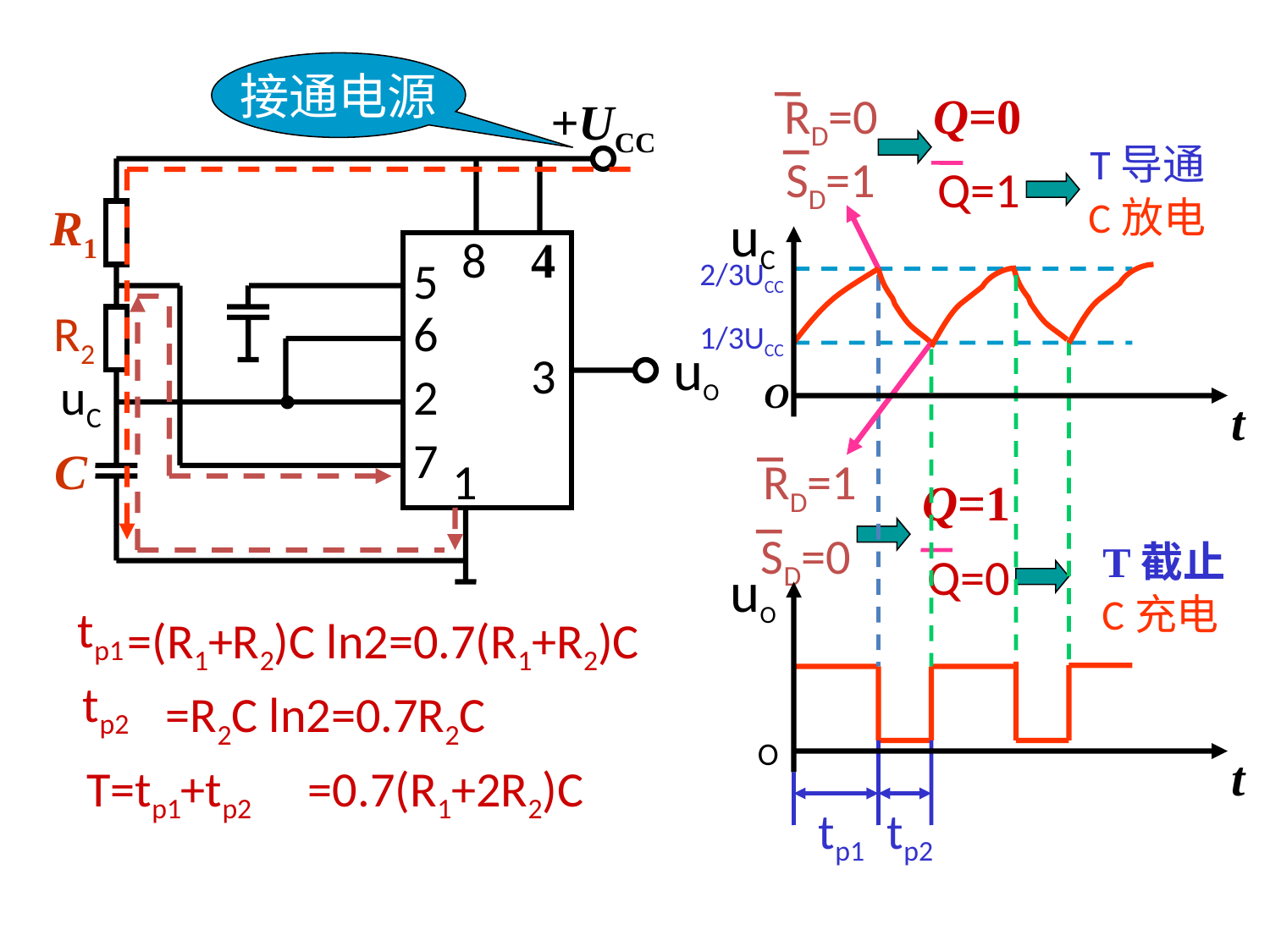

接通电源
RD=0
SD=1

Q=0

+UCC

R1

R2

C

.
uC

8
4

5

6

uO

3
2
7
1

  T导通
Q=1

C放电
uC

t
O
2/3UCC

1/3UCC

RD=1
SD=0

Q=1

Q=0

 T截止

uO

t
O
C充电
tp1
=(R1+R2)C ln2=0.7(R1+R2)C
tp2
=R2C ln2=0.7R2C

tp1
tp2
T=tp1+tp2
=0.7(R1+2R2)C